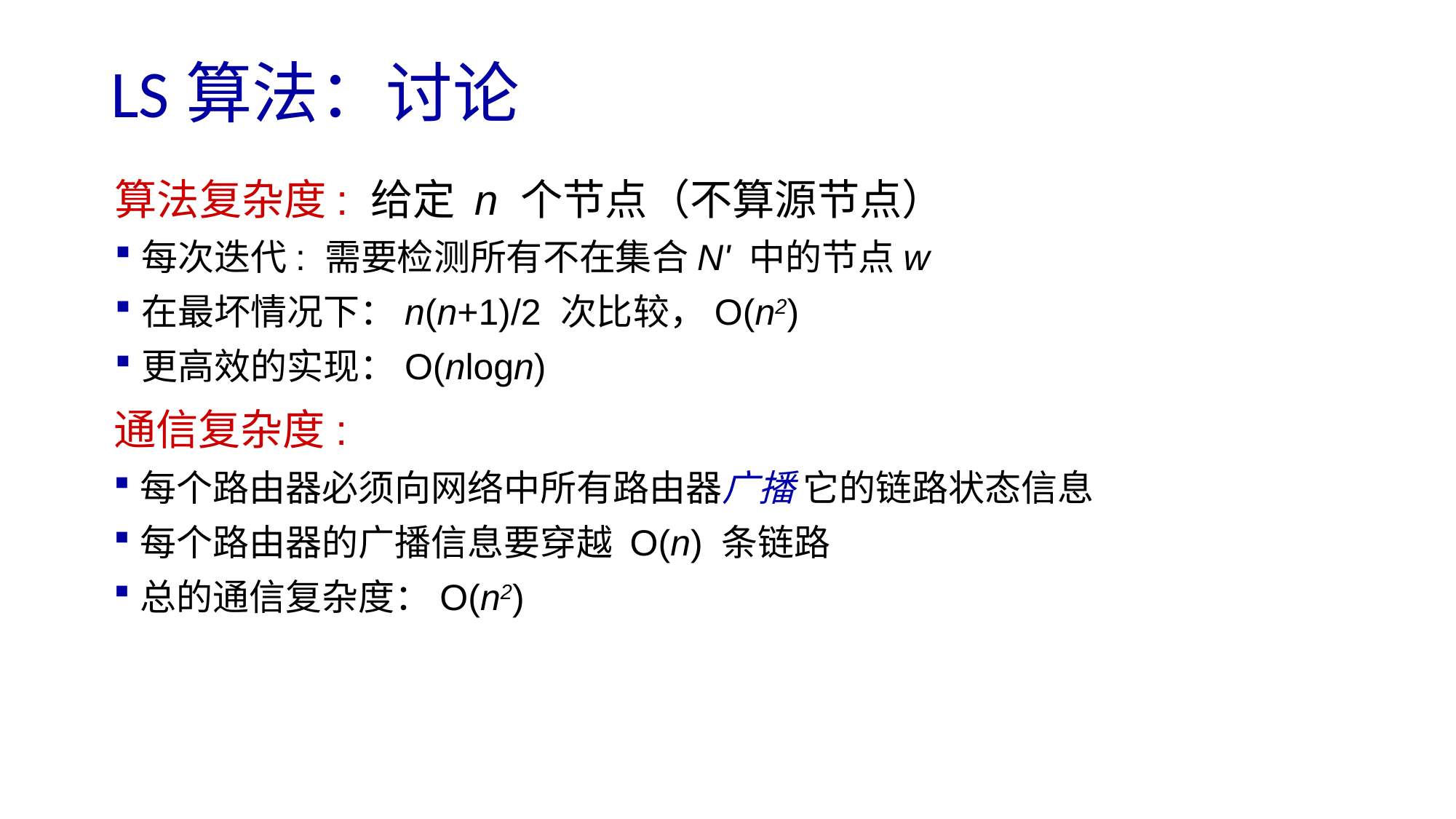

# LS算法：讨论
算法复杂度: 给定 n 个节点（不算源节点）
每次迭代: 需要检测所有不在集合N' 中的节点w
在最坏情况下：n(n+1)/2 次比较，O(n2)
更高效的实现：O(nlogn)
通信复杂度:
每个路由器必须向网络中所有路由器广播 它的链路状态信息
每个路由器的广播信息要穿越 O(n) 条链路
总的通信复杂度：O(n2)